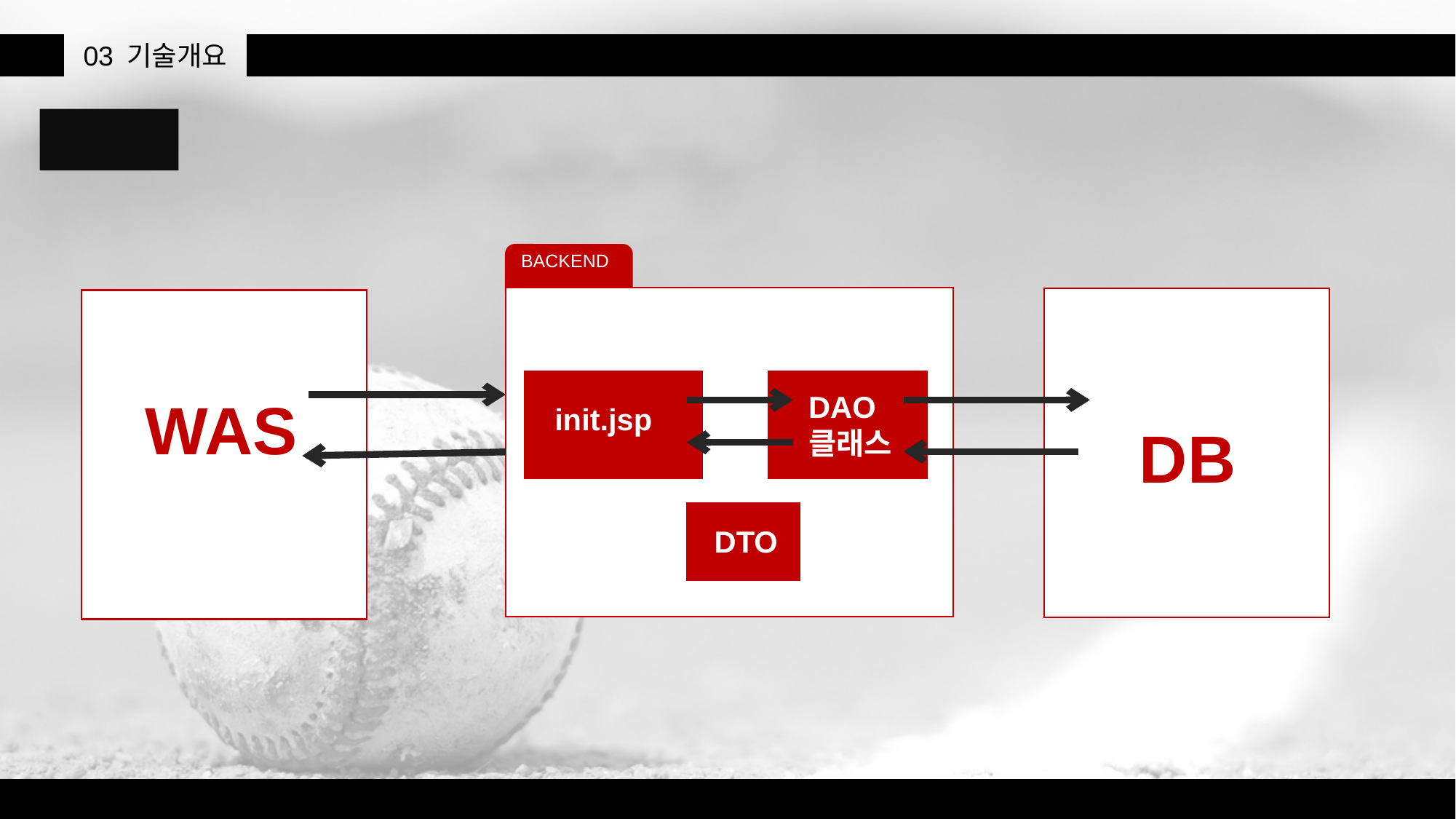

03
기술개요
JDBC
BACKEND

WAS
DAO
클래스
init.jsp
DB

DTO
DTO